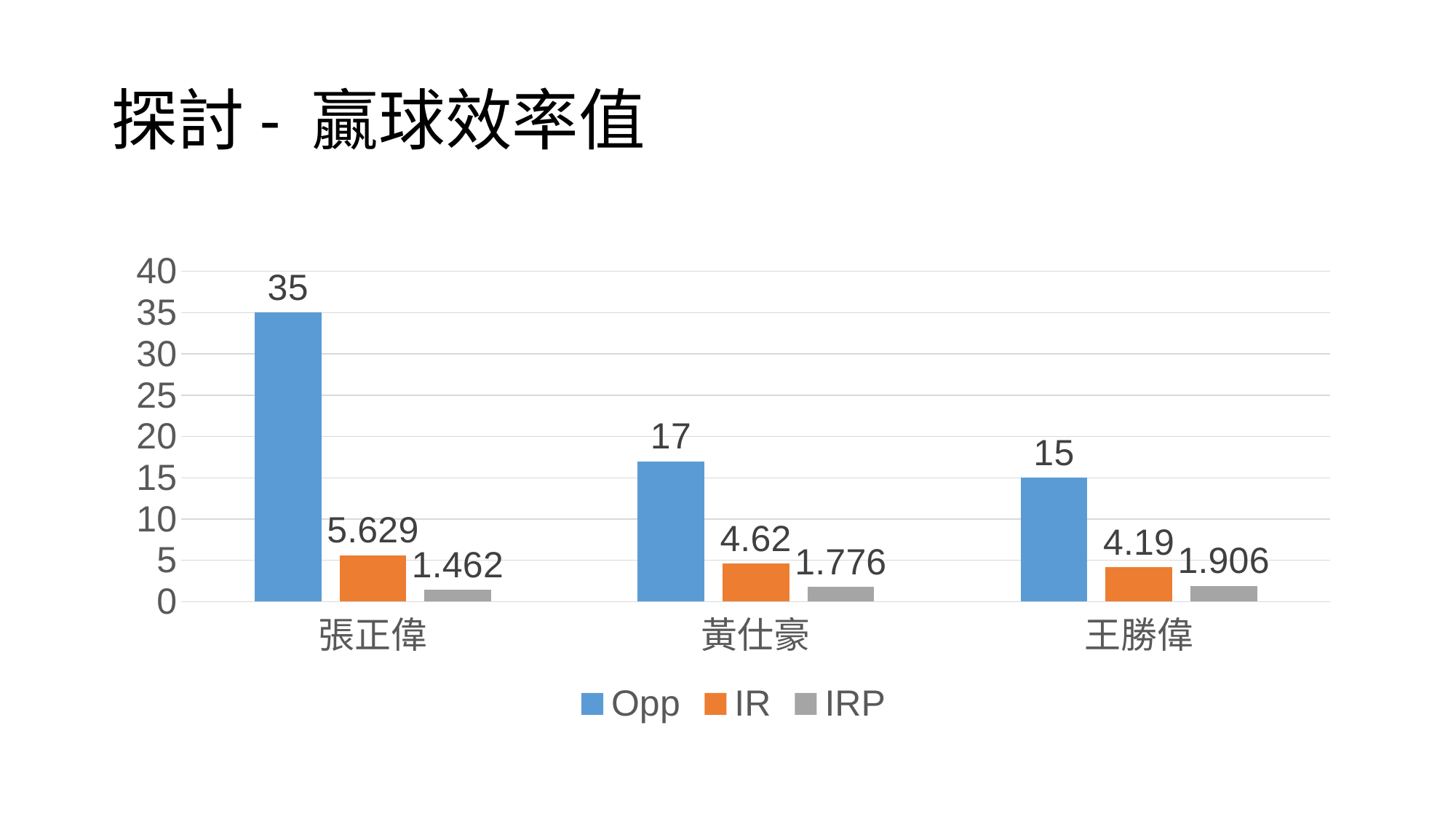

# 探討- 贏球效率值

### Chart

| Category | Opp | IR | IRP |
|---|---|---|---|
| 張正偉 | 35.0 | 5.628999999999999 | 1.462 |
| 黃仕豪 | 17.0 | 4.62 | 1.776 |
| 王勝偉 | 15.0 | 4.19 | 1.906 |